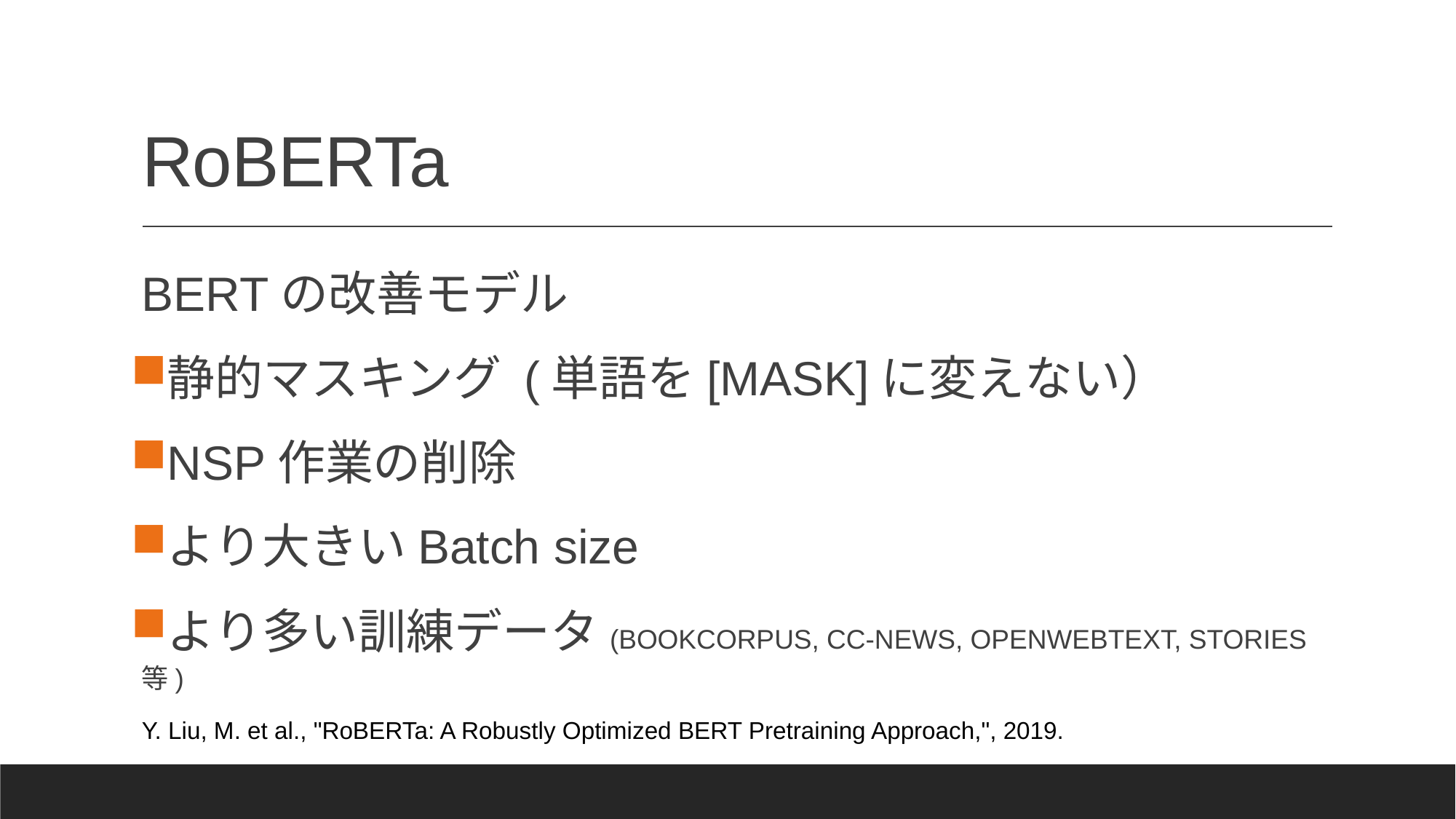

# RoBERTa
BERTの改善モデル
静的マスキング (単語を[MASK]に変えない）
NSP作業の削除
より大きいBatch size
より多い訓練データ(BOOKCORPUS, CC-NEWS, OPENWEBTEXT, STORIES 等)
Y. Liu, M. et al., "RoBERTa: A Robustly Optimized BERT Pretraining Approach,", 2019.